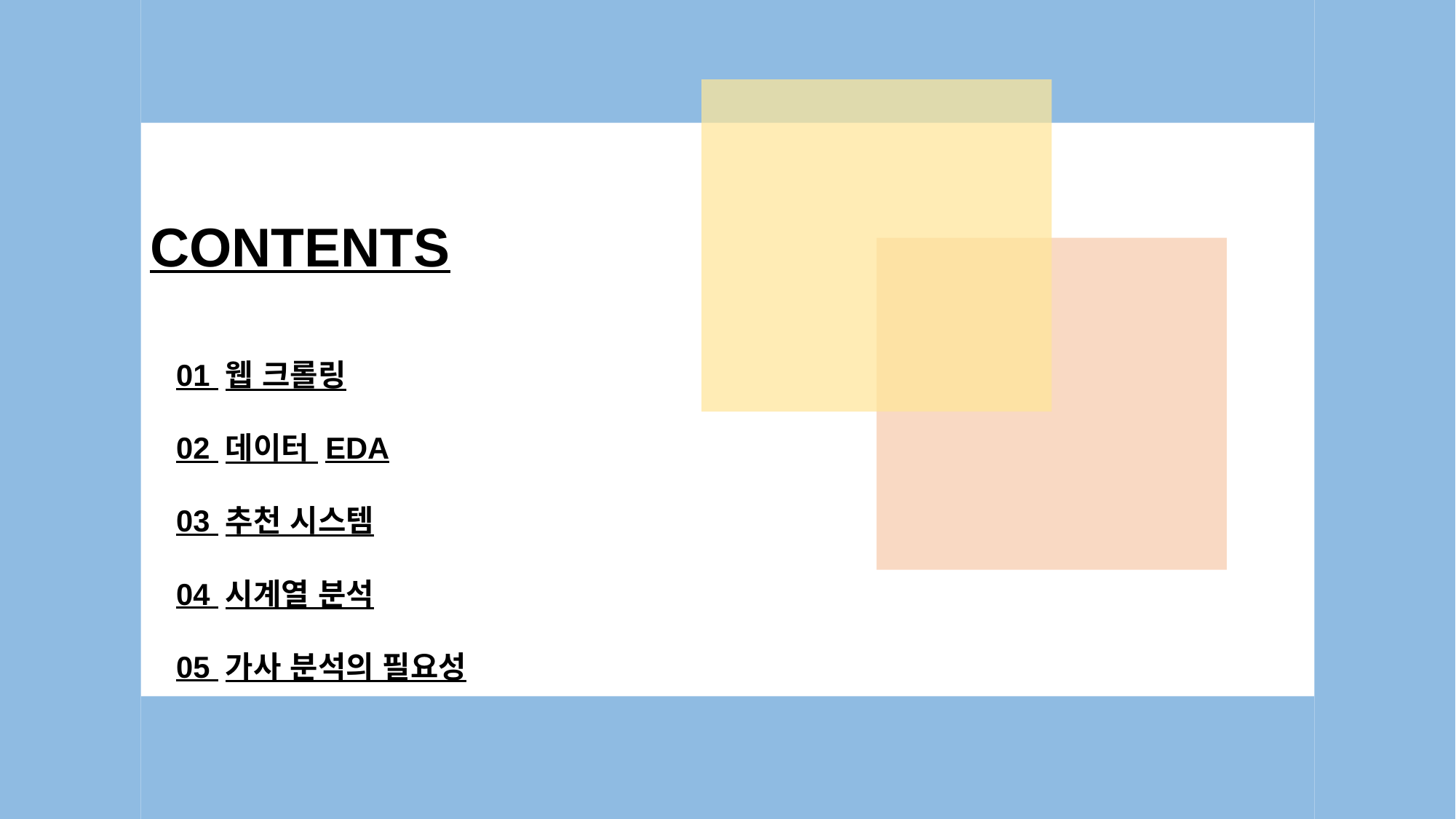

CONTENTS

01 웹 크롤링

02 데이터 EDA

03 추천 시스템

04 시계열 분석

05 가사 분석의 필요성